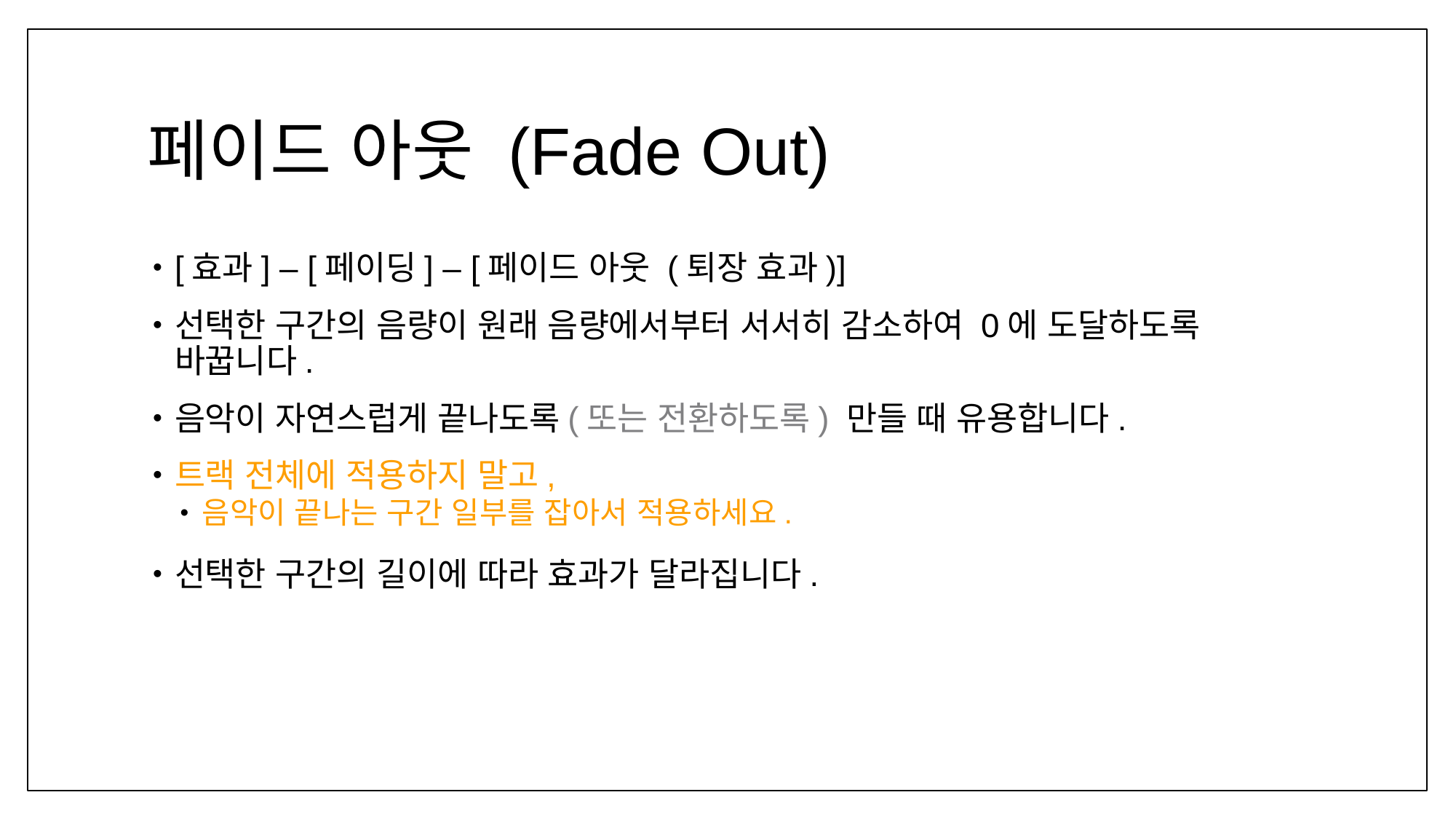

# 페이드 아웃 (Fade Out)
[효과] – [페이딩] – [페이드 아웃 (퇴장 효과)]
선택한 구간의 음량이 원래 음량에서부터 서서히 감소하여 0에 도달하도록
바꿉니다.
음악이 자연스럽게 끝나도록(또는 전환하도록) 만들 때 유용합니다.
트랙 전체에 적용하지 말고,
음악이 끝나는 구간 일부를 잡아서 적용하세요.
선택한 구간의 길이에 따라 효과가 달라집니다.